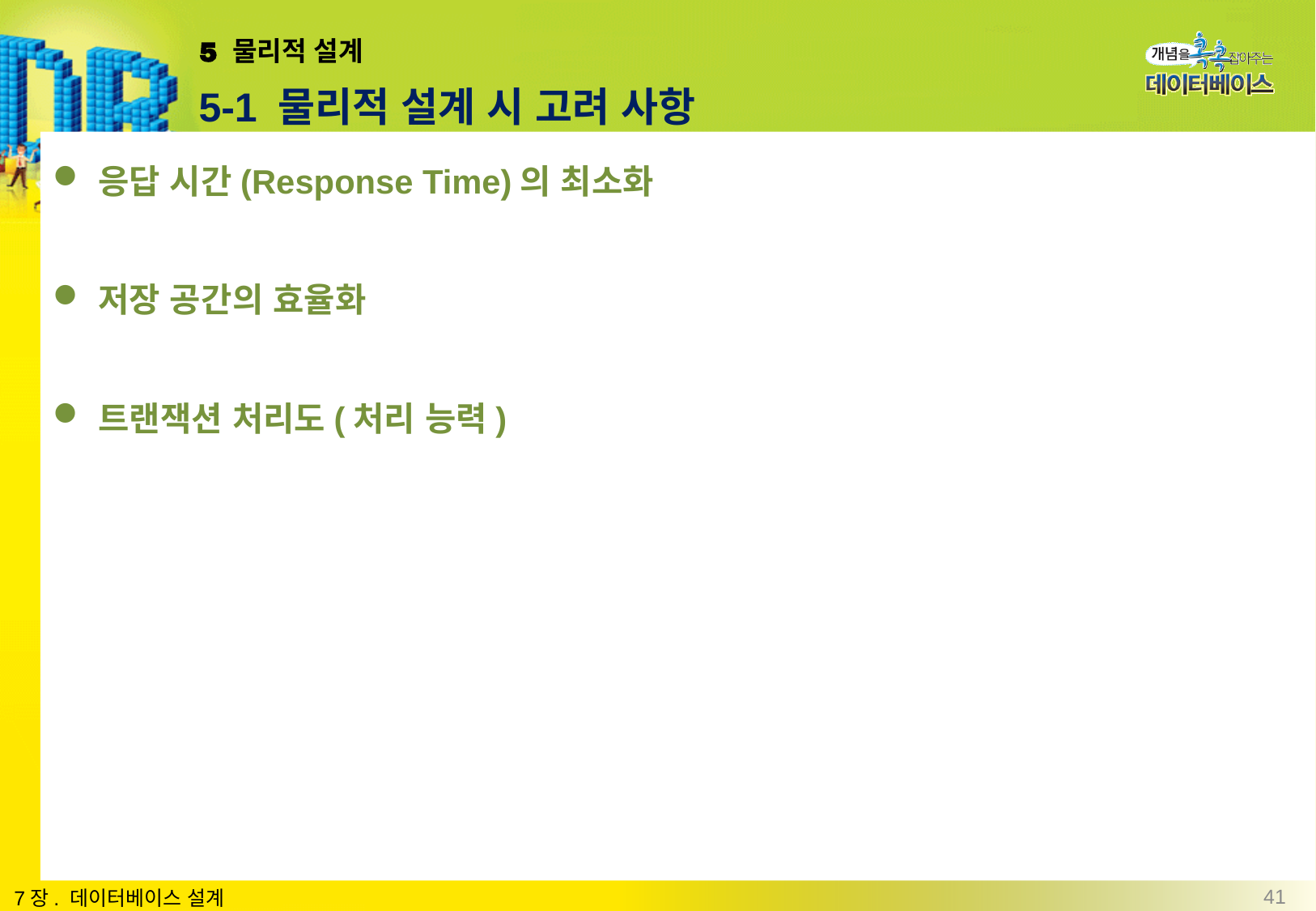

# 5 물리적 설계
5-1 물리적 설계 시 고려 사항
응답 시간(Response Time)의 최소화

저장 공간의 효율화

트랜잭션 처리도(처리 능력)
41